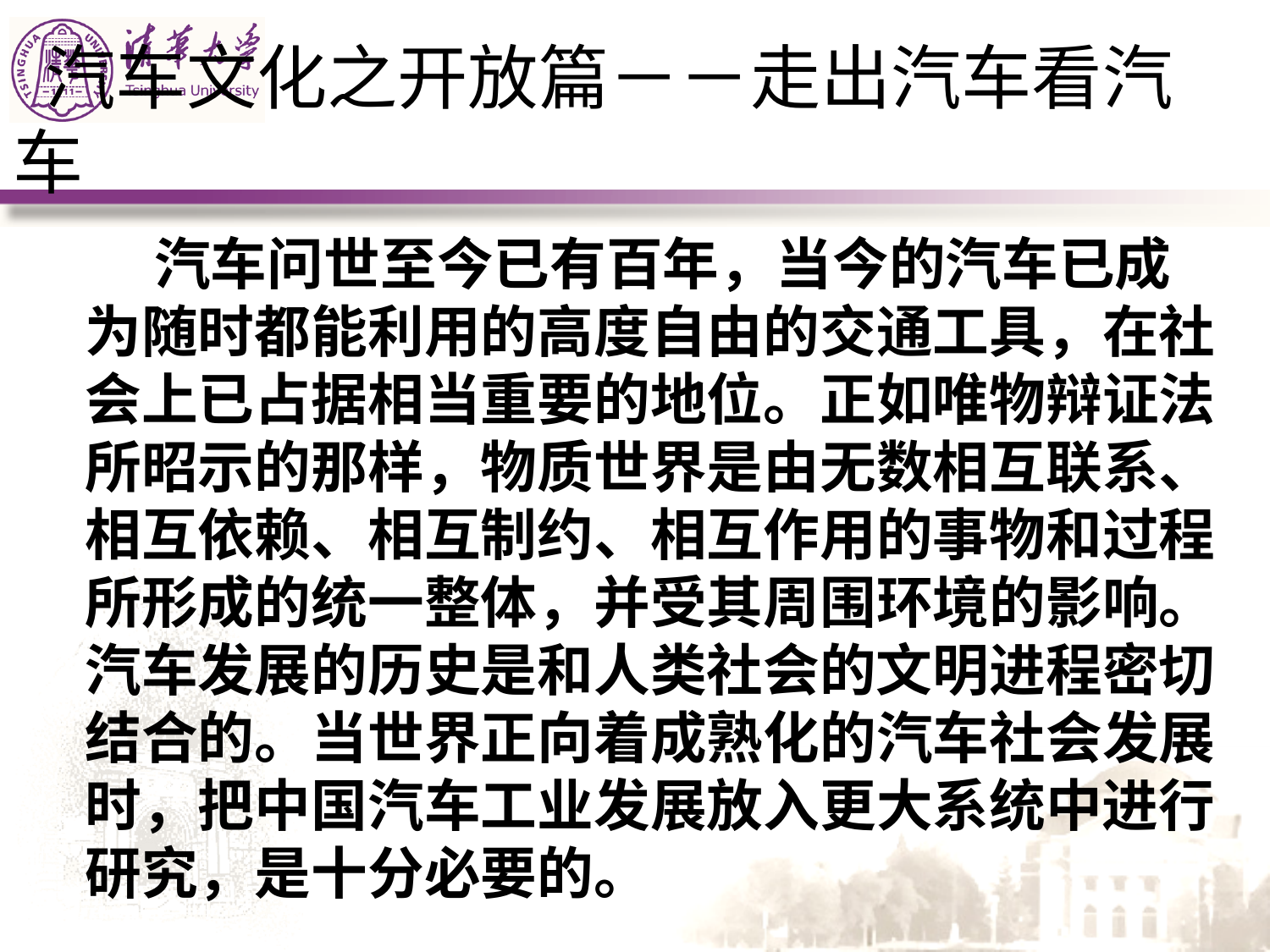

# 汽车文化之开放篇－－走出汽车看汽车
        汽车问世至今已有百年，当今的汽车已成为随时都能利用的高度自由的交通工具，在社会上已占据相当重要的地位。正如唯物辩证法所昭示的那样，物质世界是由无数相互联系、相互依赖、相互制约、相互作用的事物和过程所形成的统一整体，并受其周围环境的影响。汽车发展的历史是和人类社会的文明进程密切结合的。当世界正向着成熟化的汽车社会发展时，把中国汽车工业发展放入更大系统中进行研究，是十分必要的。